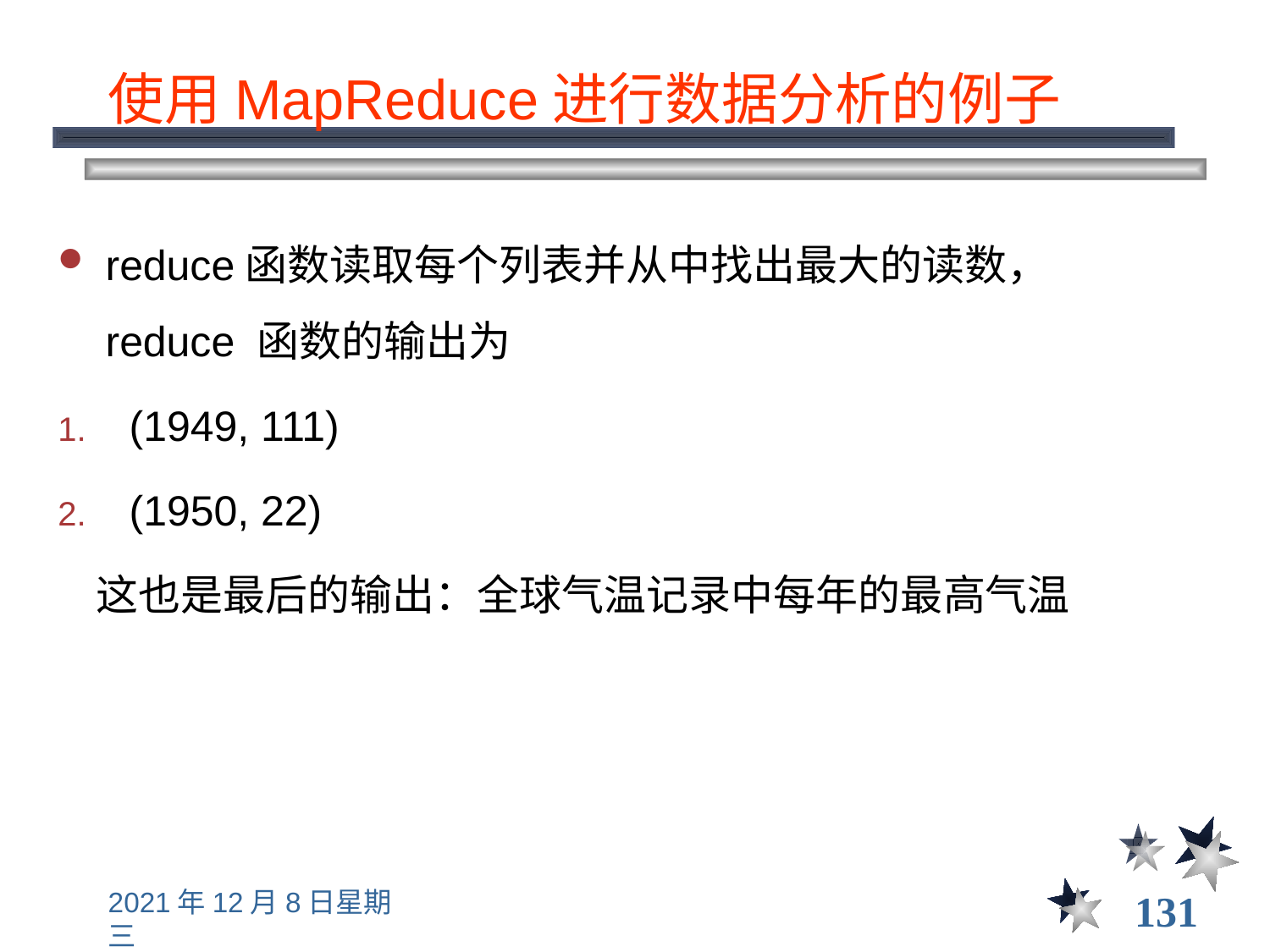

# 使用MapReduce进行数据分析的例子
reduce函数读取每个列表并从中找出最大的读数， reduce 函数的输出为
(1949, 111)
(1950, 22)
   这也是最后的输出：全球气温记录中每年的最高气温
131
2021年12月8日星期三